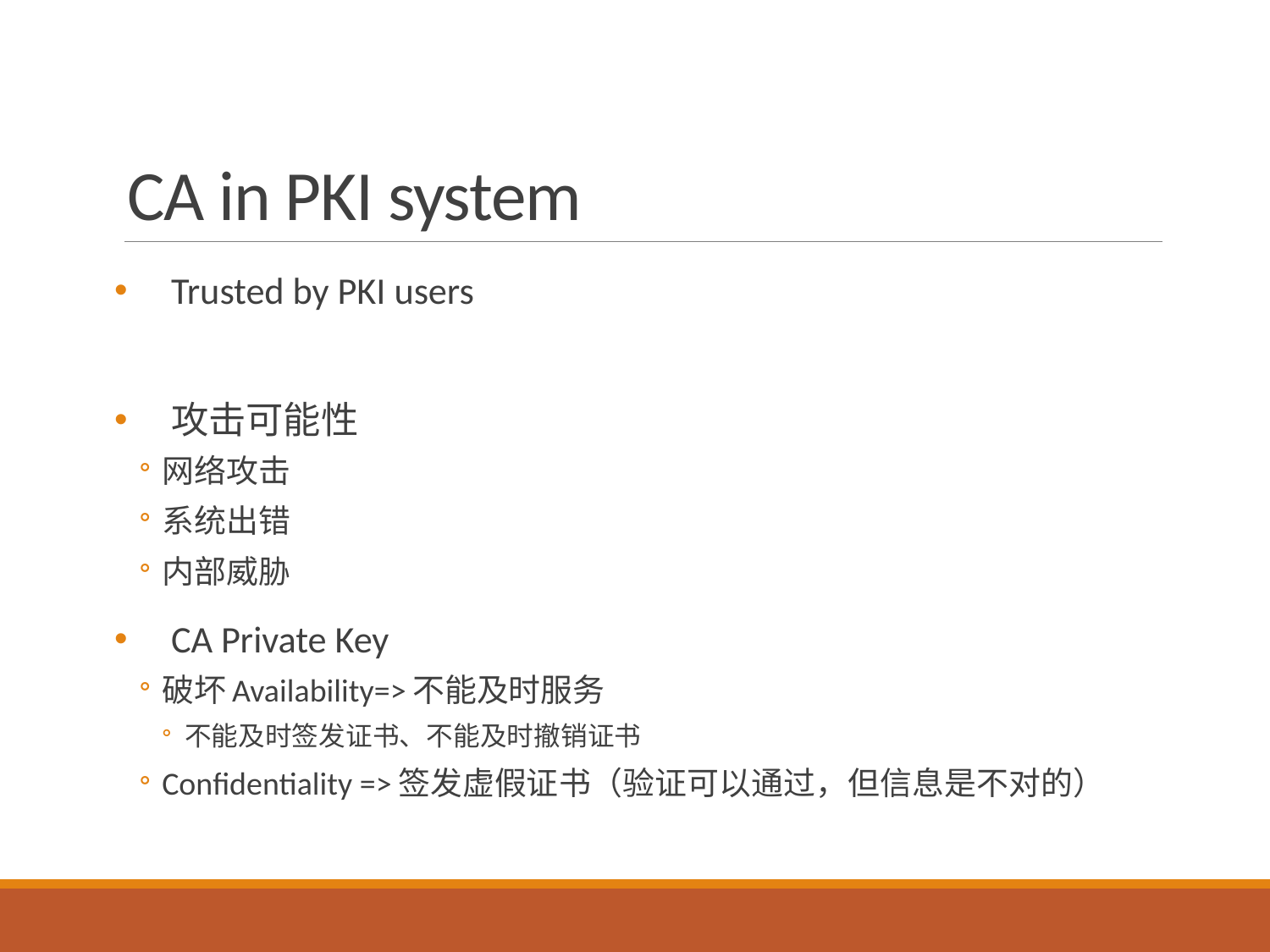

# CA in PKI system
Trusted by PKI users

攻击可能性
网络攻击
系统出错
内部威胁
CA Private Key
破坏Availability=>不能及时服务
不能及时签发证书、不能及时撤销证书
Confidentiality =>签发虚假证书（验证可以通过，但信息是不对的）

3